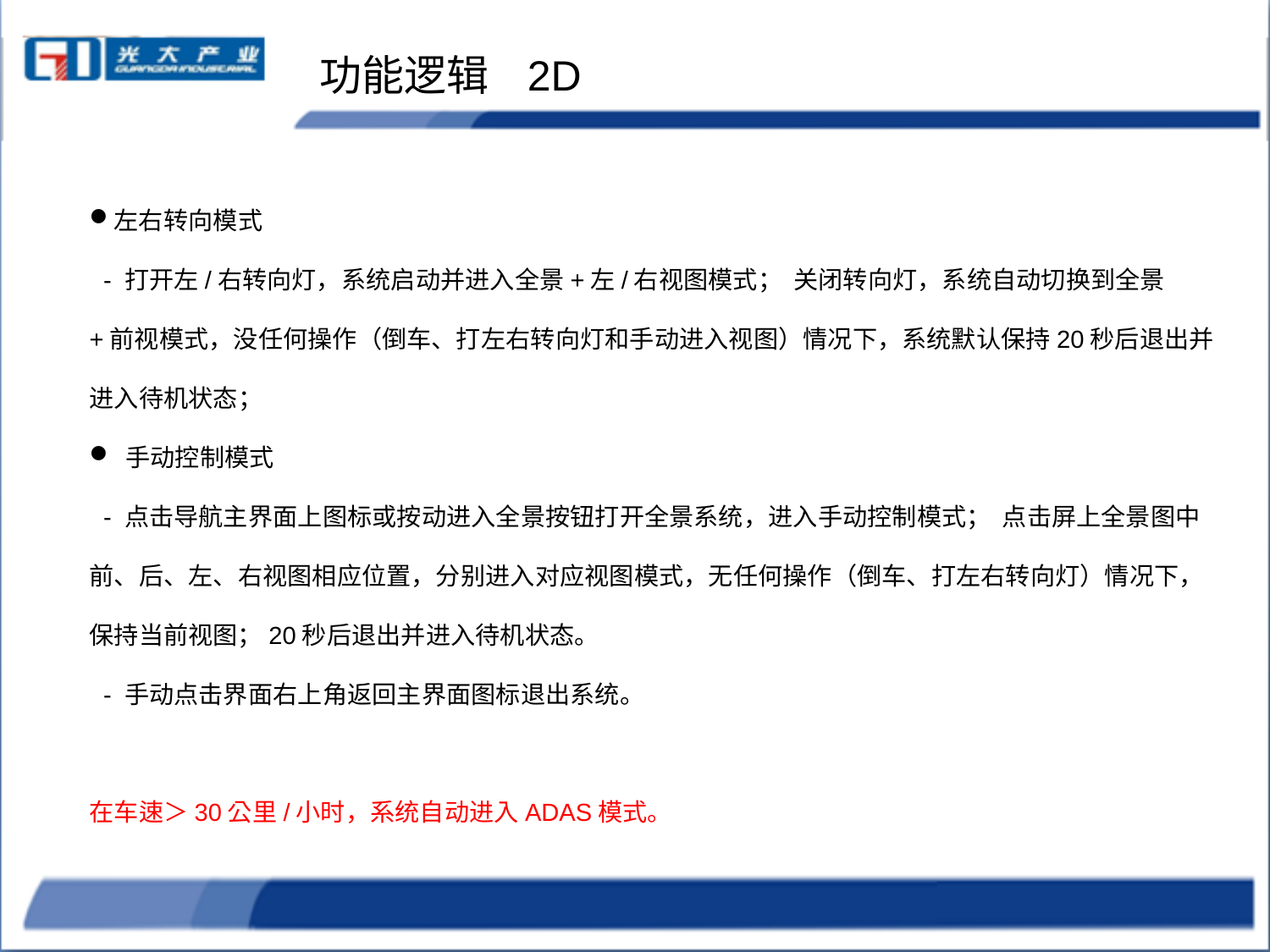

功能逻辑   2D
左右转向模式
  - 打开左/右转向灯，系统启动并进入全景+左/右视图模式；  关闭转向灯，系统自动切换到全景+前视模式，没任何操作（倒车、打左右转向灯和手动进入视图）情况下，系统默认保持20秒后退出并进入待机状态；
 手动控制模式
  - 点击导航主界面上图标或按动进入全景按钮打开全景系统，进入手动控制模式；  点击屏上全景图中前、后、左、右视图相应位置，分别进入对应视图模式，无任何操作（倒车、打左右转向灯）情况下，保持当前视图；20秒后退出并进入待机状态。
  - 手动点击界面右上角返回主界面图标退出系统。

在车速＞30公里/小时，系统自动进入ADAS模式。